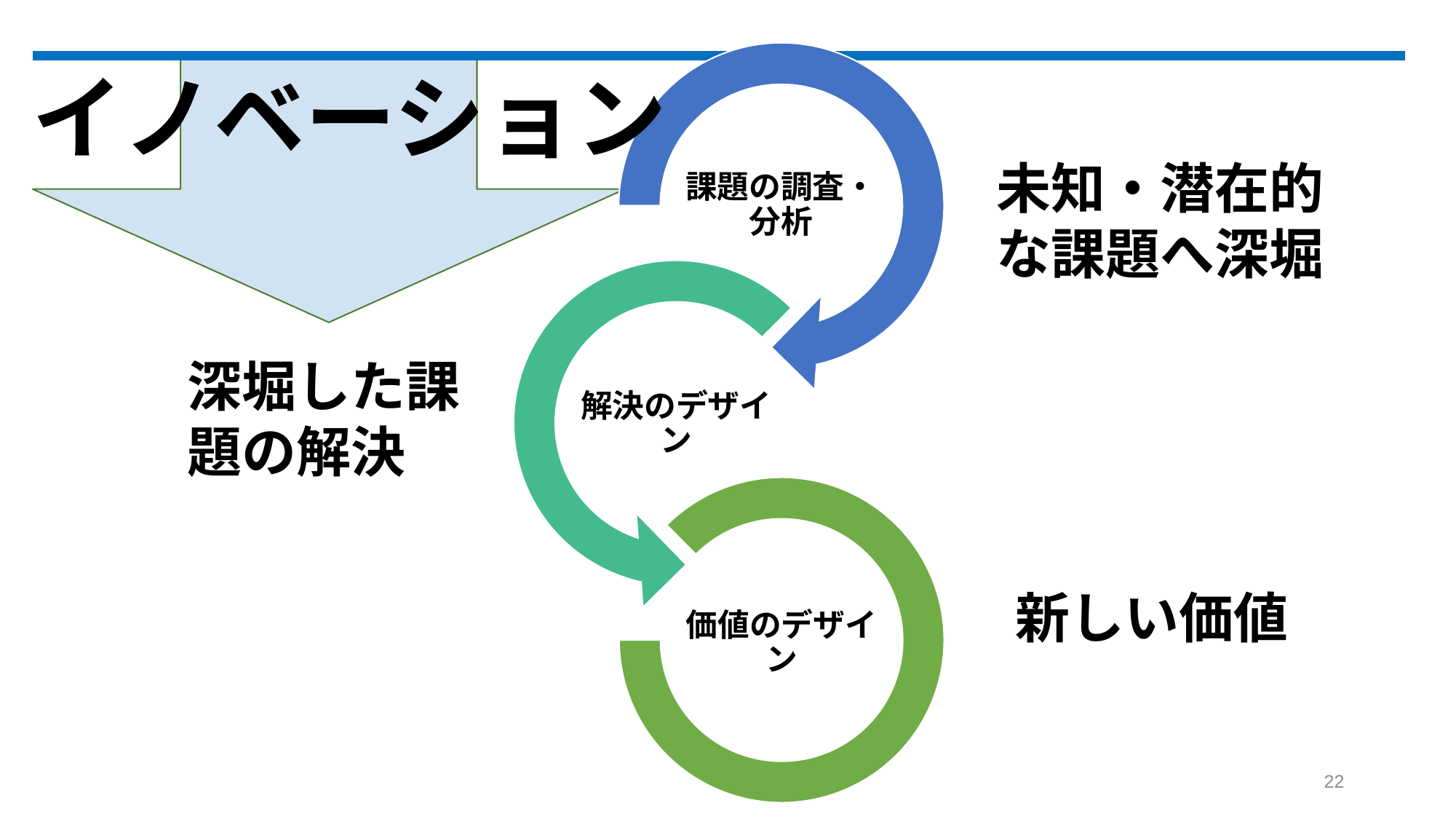

課題の調査・分析
解決のデザイン
価値のデザイン

イノベーション
未知・潜在的な課題へ深堀
深堀した課題の解決
新しい価値
22